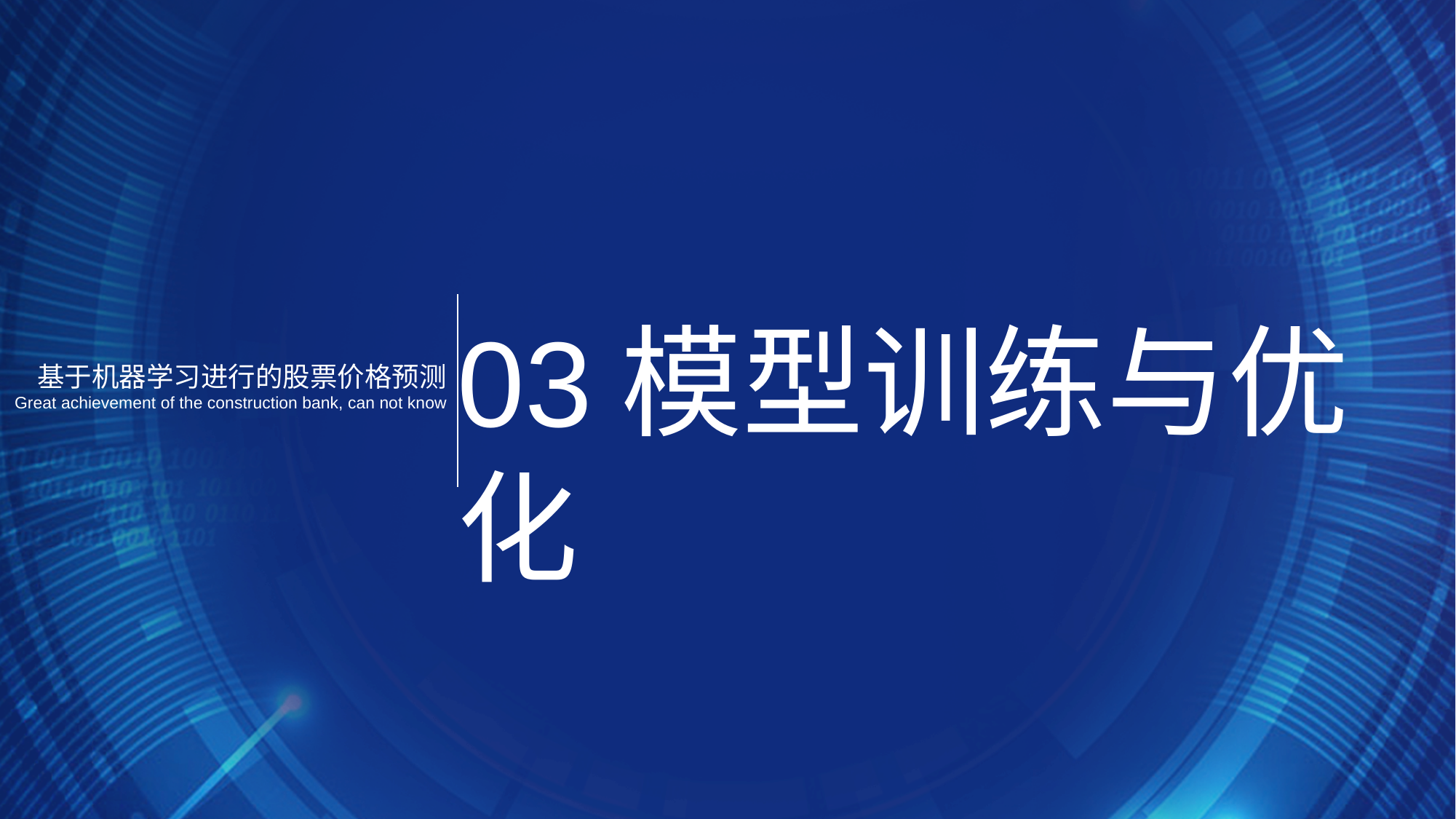

03模型训练与优化
基于机器学习进行的股票价格预测
Great achievement of the construction bank, can not know